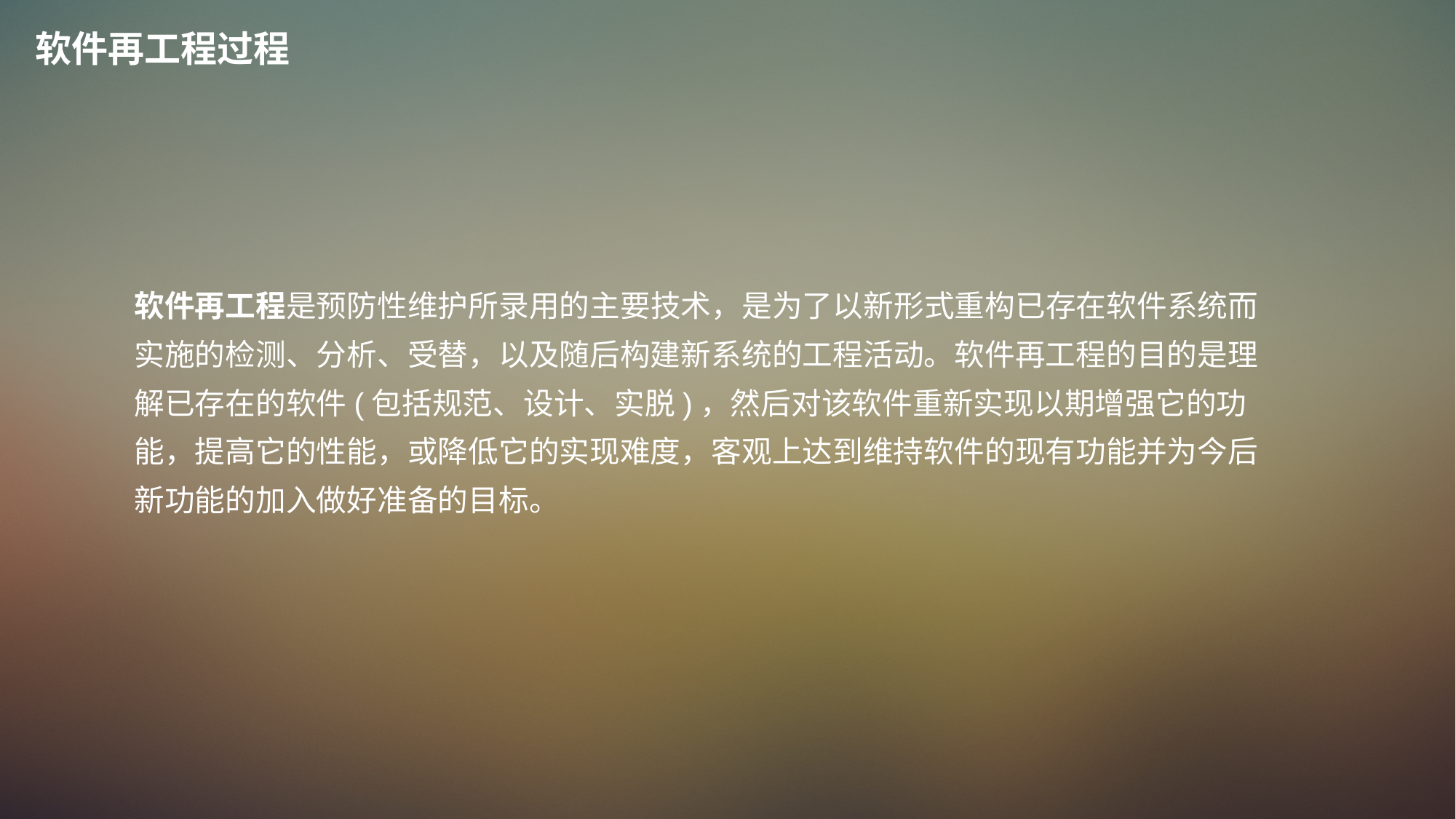

软件再工程过程
软件再工程是预防性维护所录用的主要技术，是为了以新形式重构已存在软件系统而实施的检测、分析、受替，以及随后构建新系统的工程活动。软件再工程的目的是理解已存在的软件(包括规范、设计、实脱)，然后对该软件重新实现以期增强它的功能，提高它的性能，或降低它的实现难度，客观上达到维持软件的现有功能并为今后新功能的加入做好准备的目标。